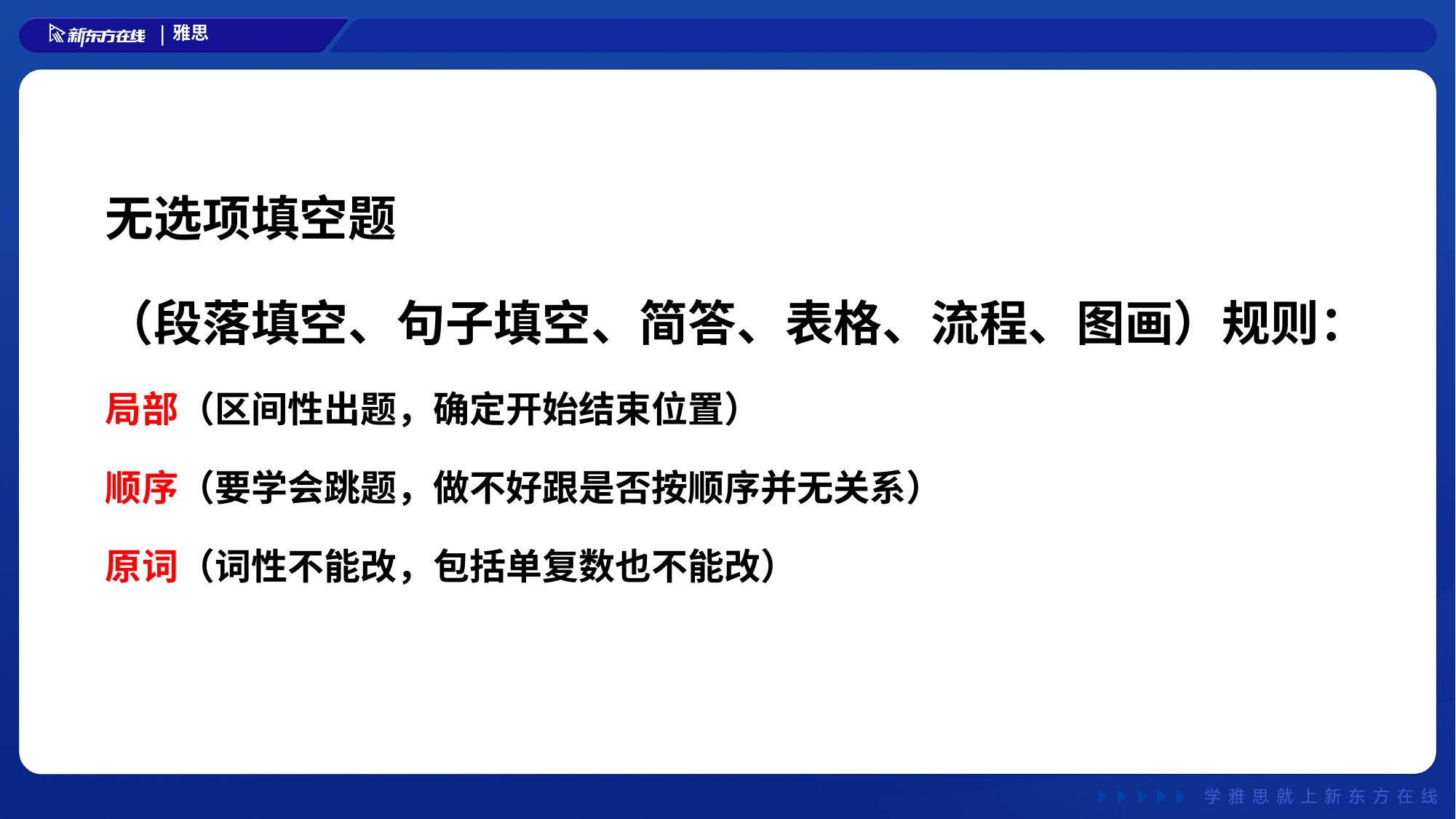

无选项填空题

（段落填空、句子填空、简答、表格、流程、图画）规则：

局部（区间性出题，确定开始结束位置）

顺序（要学会跳题，做不好跟是否按顺序并无关系）

原词（词性不能改，包括单复数也不能改）